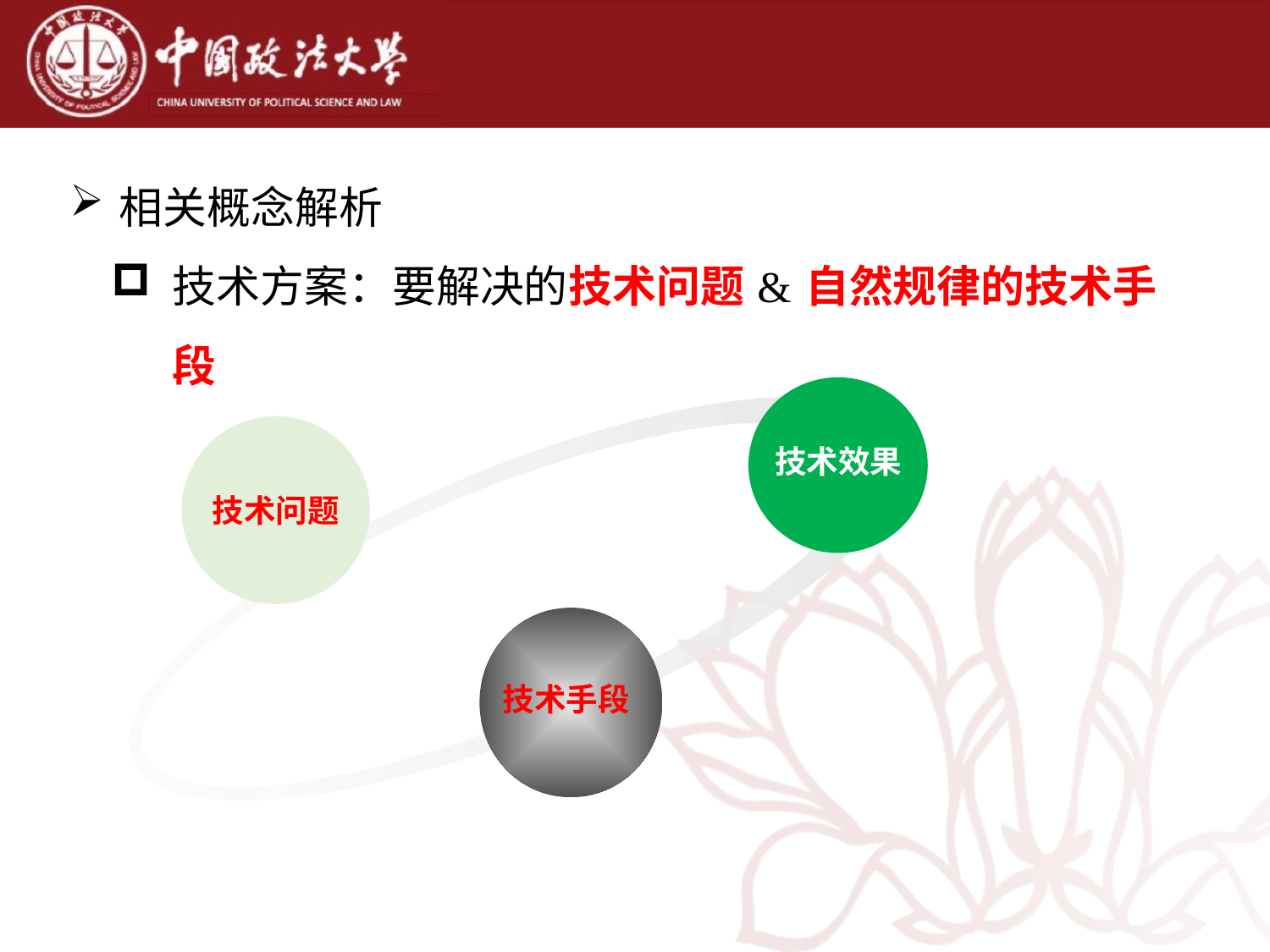

相关概念解析
技术方案：要解决的技术问题 & 自然规律的技术手段

技术效果

技术问题

技术手段
Text